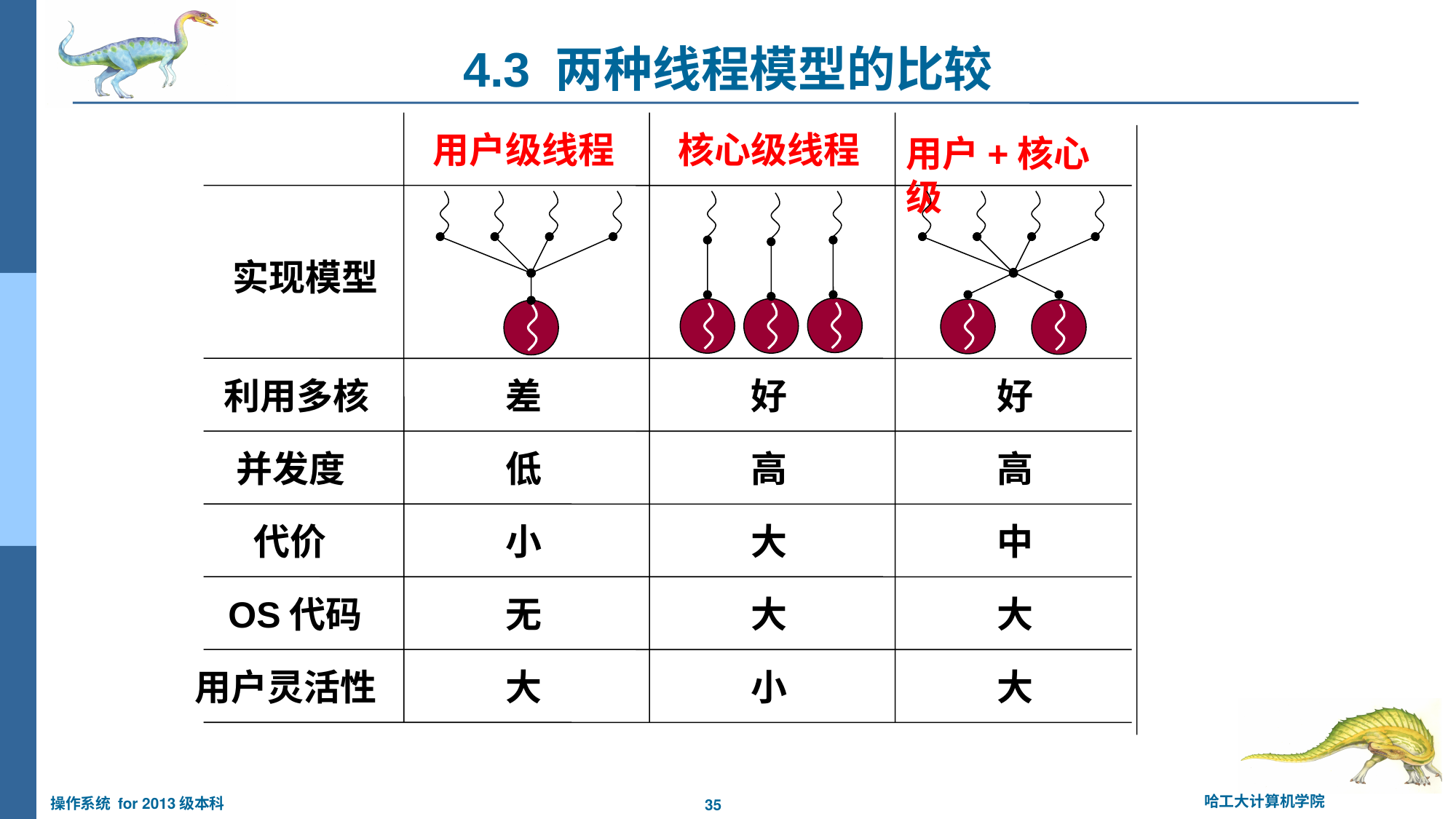

# 4.3 两种线程模型的比较

用户级线程
核心级线程
用户+核心级

实现模型

利用多核
差
好
好

并发度
低
高
高

代价
小
大
中

OS代码
无
大
大

用户灵活性
大
小
大